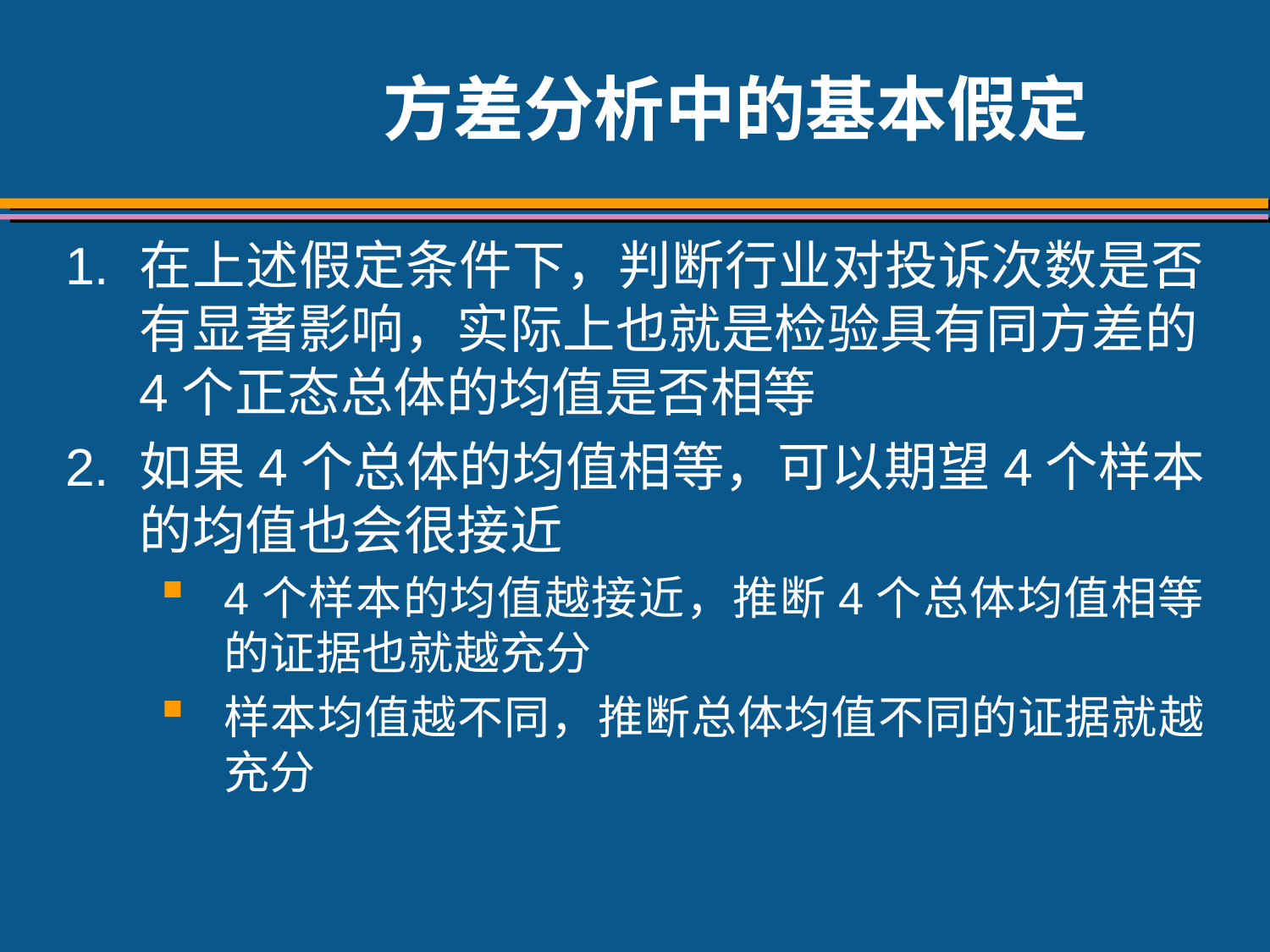

# 方差分析中的基本假定
在上述假定条件下，判断行业对投诉次数是否有显著影响，实际上也就是检验具有同方差的4个正态总体的均值是否相等
如果4个总体的均值相等，可以期望4个样本的均值也会很接近
4个样本的均值越接近，推断4个总体均值相等的证据也就越充分
样本均值越不同，推断总体均值不同的证据就越充分